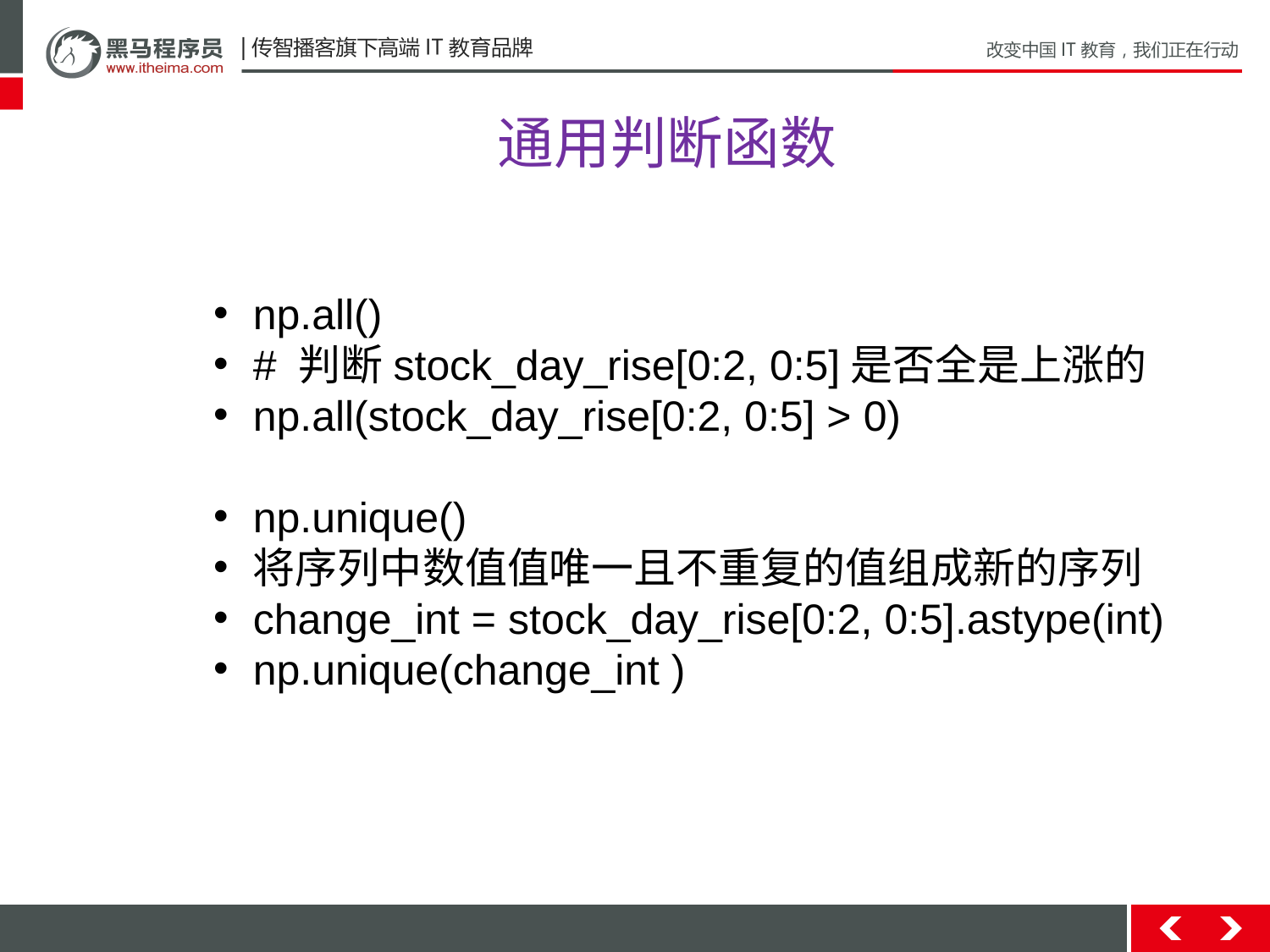

# 通用判断函数
np.all()
# 判断stock_day_rise[0:2, 0:5]是否全是上涨的
np.all(stock_day_rise[0:2, 0:5] > 0)

np.unique()
将序列中数值值唯一且不重复的值组成新的序列
change_int = stock_day_rise[0:2, 0:5].astype(int)
np.unique(change_int )